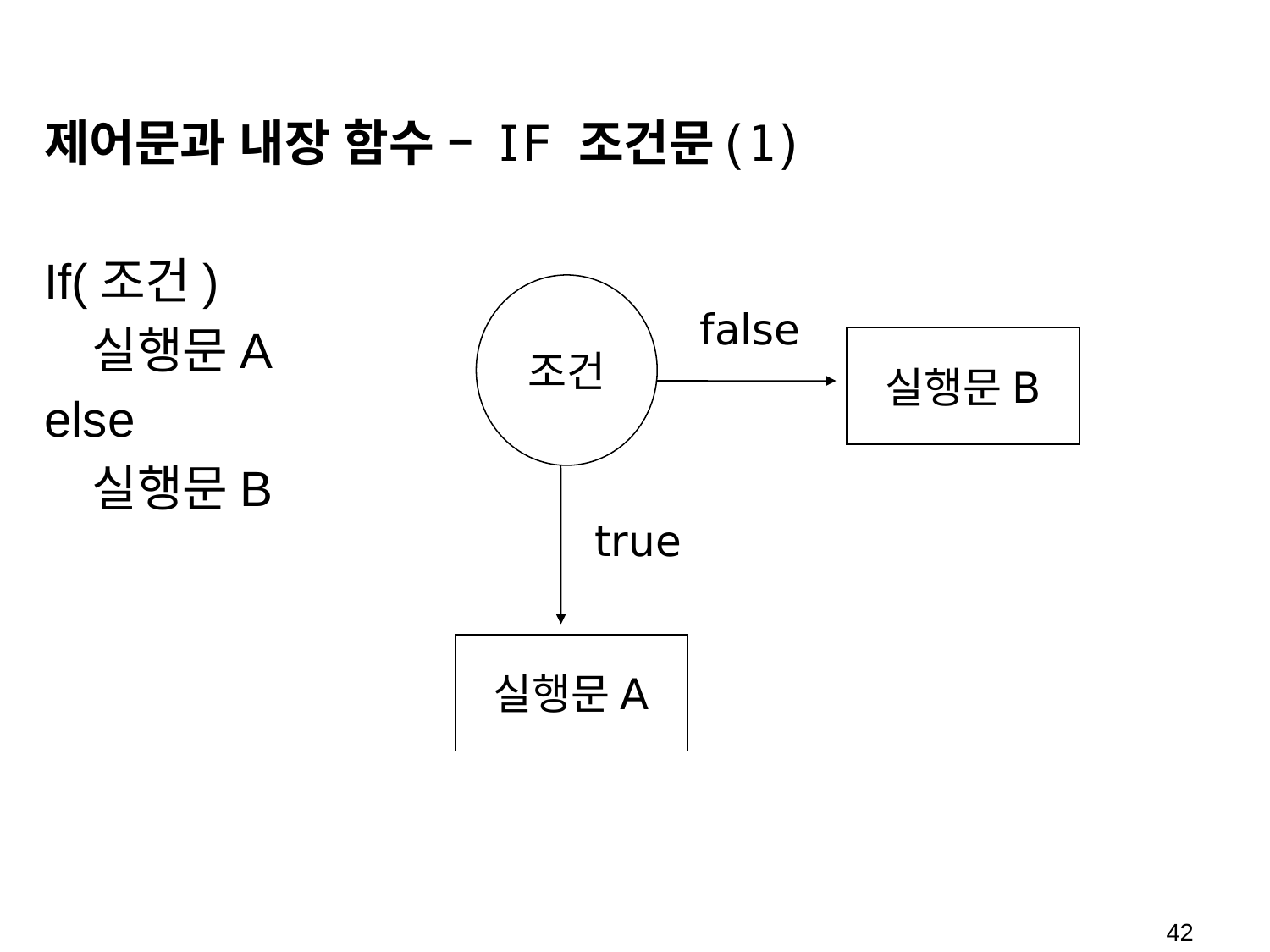

제어문과 내장 함수 – IF 조건문(1)
If(조건)
	실행문A
else
	실행문B

조건
false
실행문B

true
실행문A
42